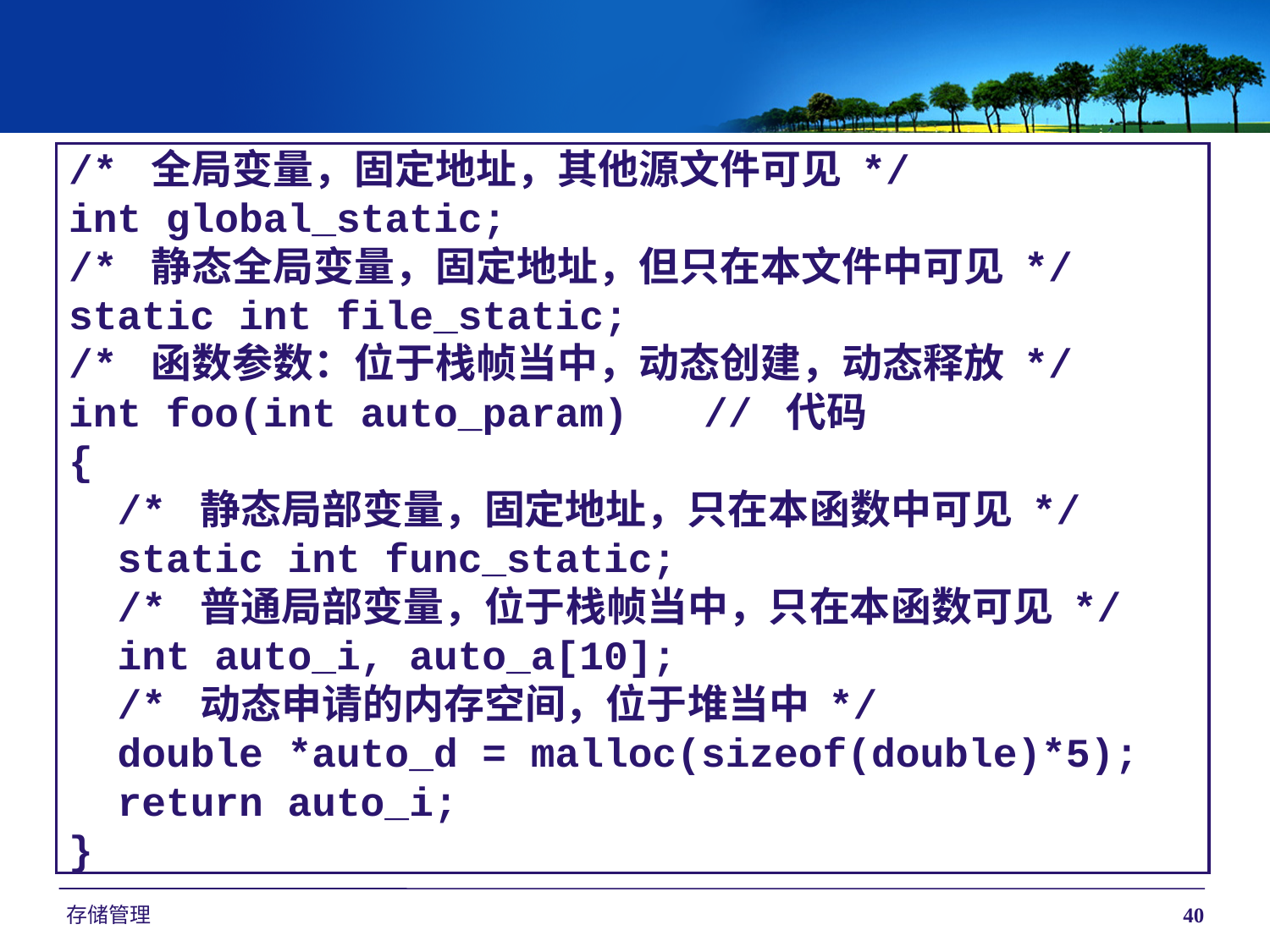

/* 全局变量，固定地址，其他源文件可见 */
int global_static;
/* 静态全局变量，固定地址，但只在本文件中可见 */
static int file_static;
/* 函数参数：位于栈帧当中，动态创建，动态释放 */
int foo(int auto_param)	// 代码
{
  /* 静态局部变量，固定地址，只在本函数中可见 */
  static int func_static;
  /* 普通局部变量，位于栈帧当中，只在本函数可见 */
  int auto_i, auto_a[10];
  /* 动态申请的内存空间，位于堆当中 */
  double *auto_d = malloc(sizeof(double)*5);
  return auto_i;
}
存储管理
40